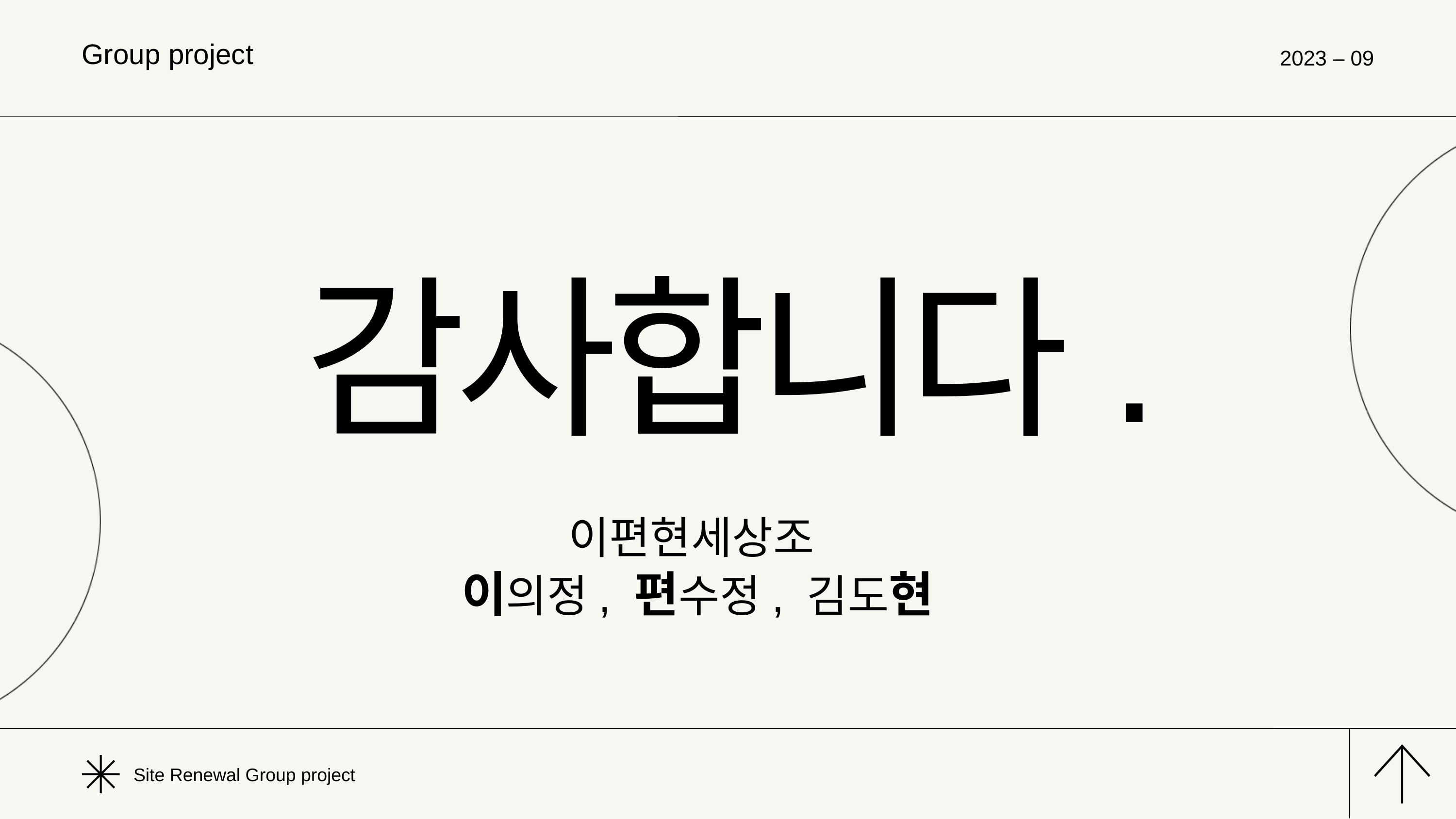

Group project
2023 – 09

감사합니다.

이편현세상조

이의정, 편수정, 김도현

Site Renewal Group project